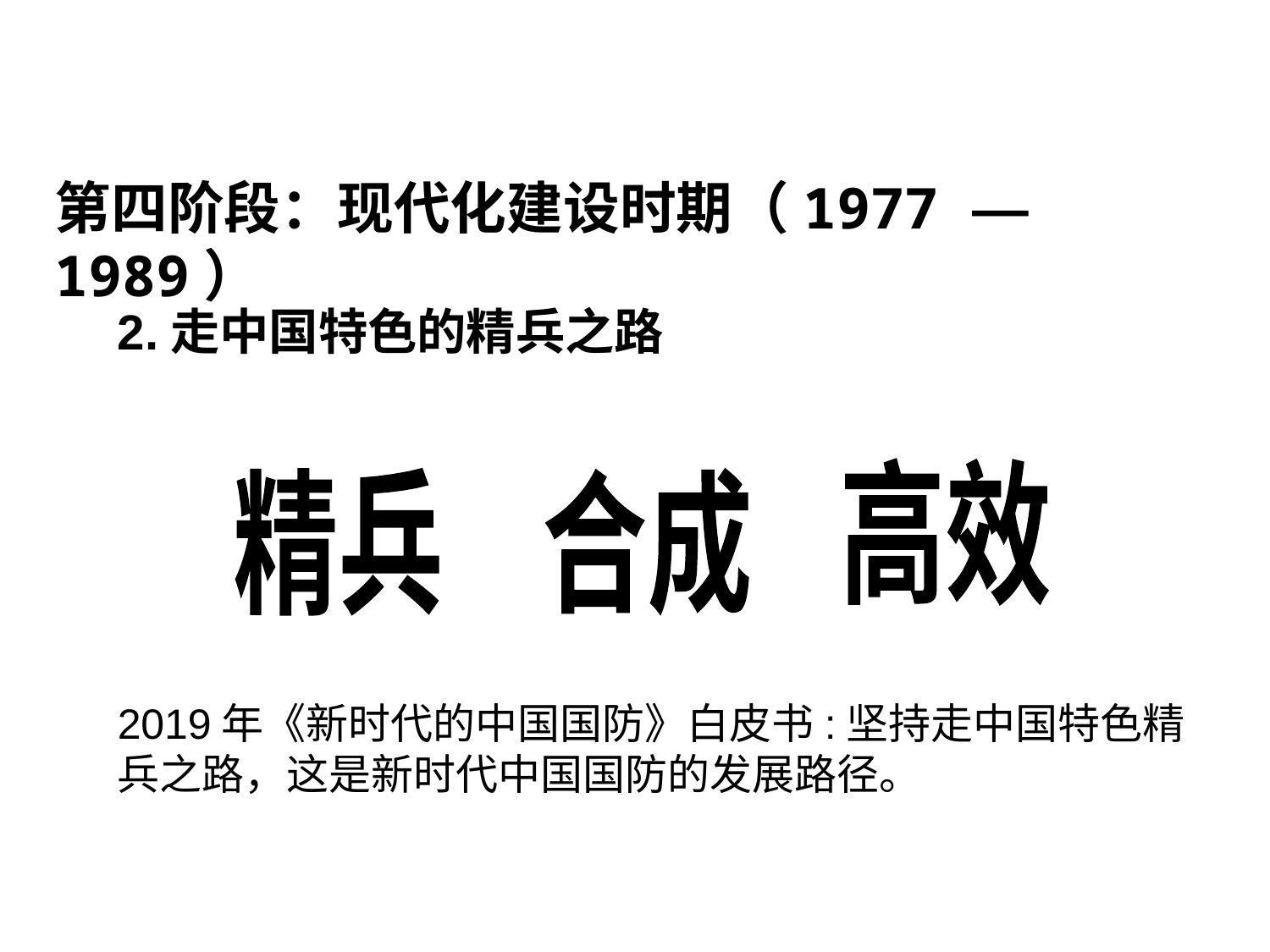

第四阶段：现代化建设时期（1977 — 1989）
2.走中国特色的精兵之路
高效
精兵
合成
2019年《新时代的中国国防》白皮书:坚持走中国特色精兵之路，这是新时代中国国防的发展路径。